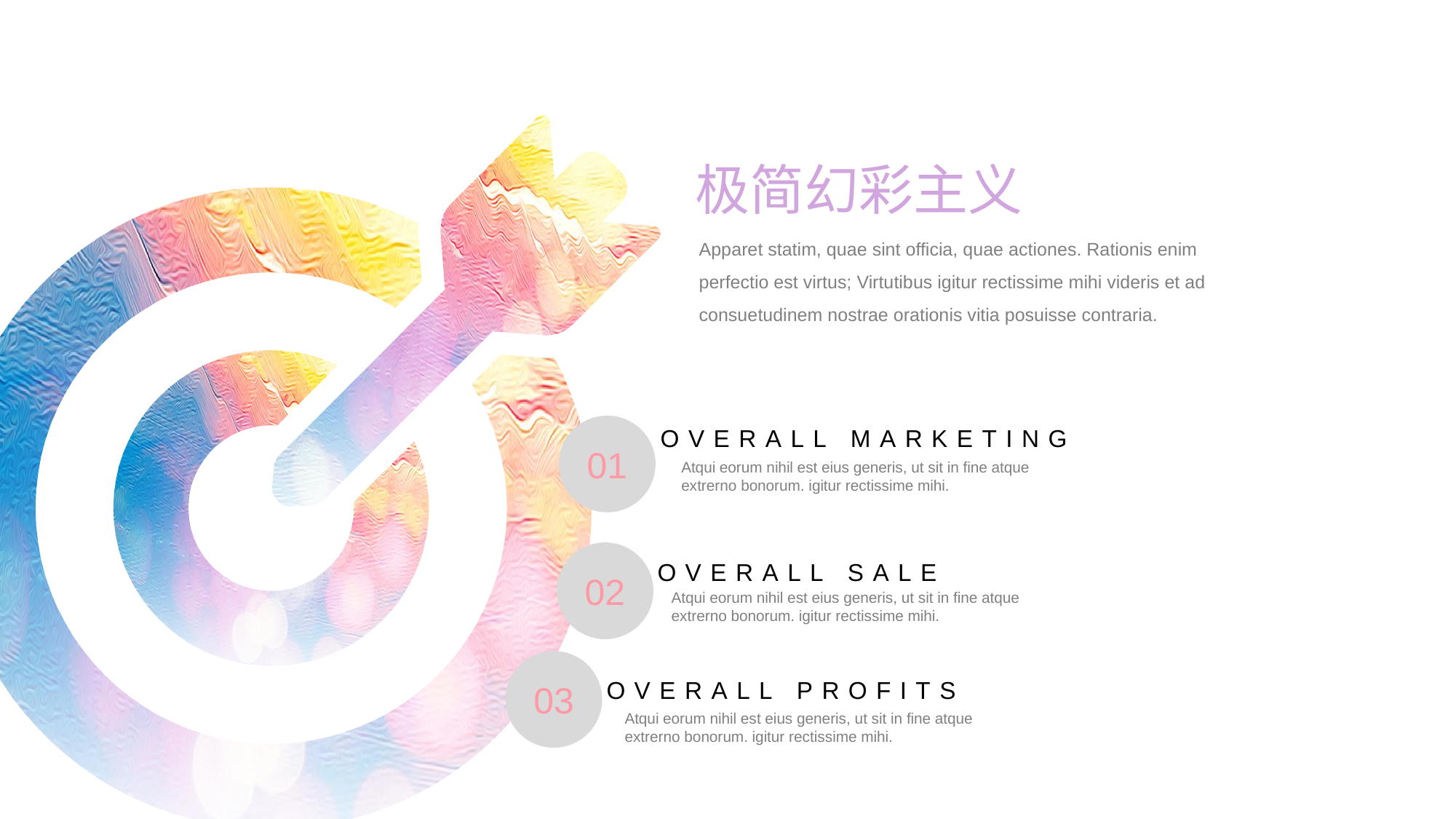

极简幻彩主义
Apparet statim, quae sint officia, quae actiones. Rationis enim perfectio est virtus; Virtutibus igitur rectissime mihi videris et ad consuetudinem nostrae orationis vitia posuisse contraria.
01
OVERALL MARKETING
Atqui eorum nihil est eius generis, ut sit in fine atque extrerno bonorum. igitur rectissime mihi.
02
OVERALL SALE
Atqui eorum nihil est eius generis, ut sit in fine atque extrerno bonorum. igitur rectissime mihi.
03
OVERALL PROFITS
Atqui eorum nihil est eius generis, ut sit in fine atque extrerno bonorum. igitur rectissime mihi.